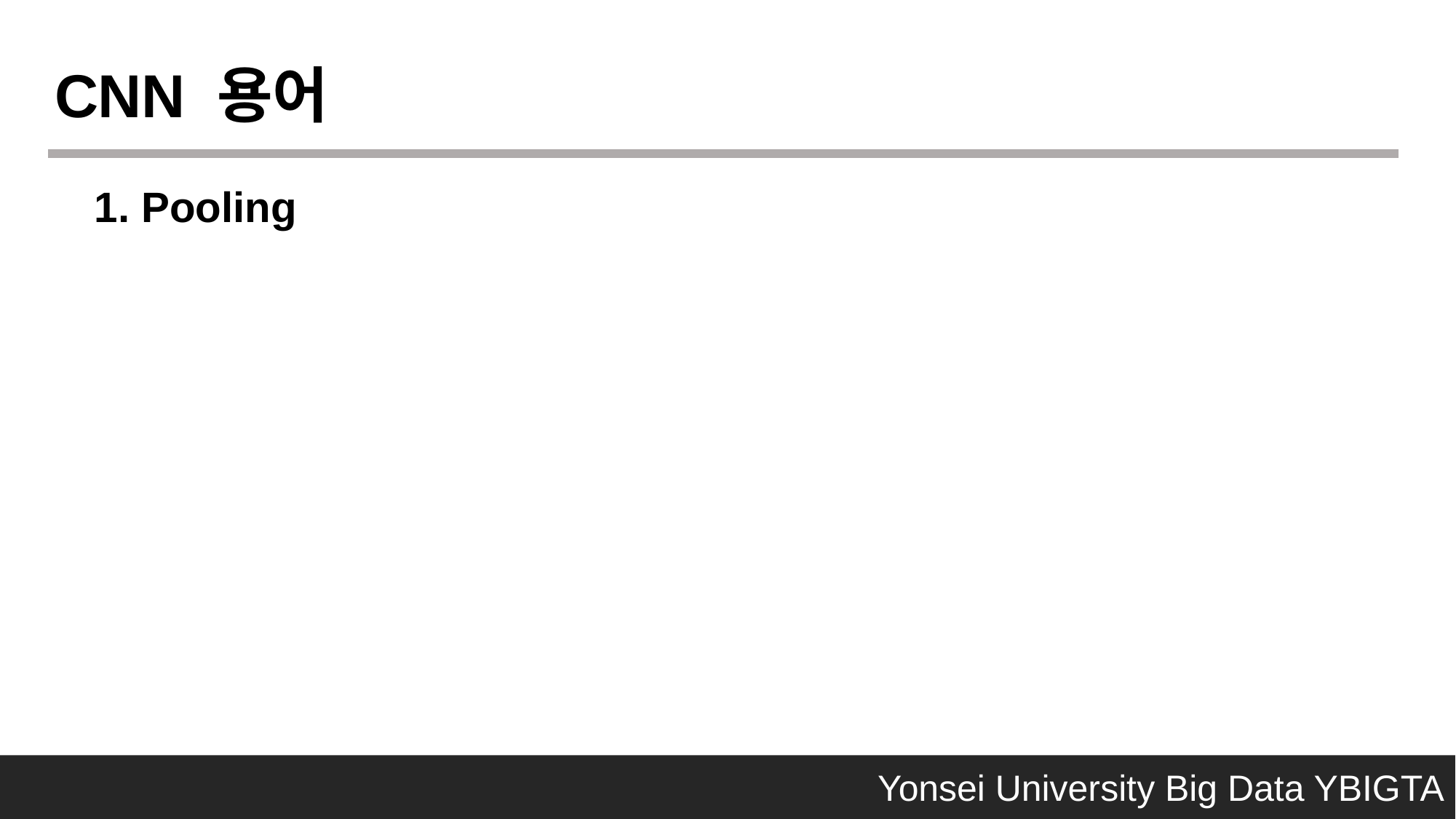

CNN 용어
1. Pooling

 Yonsei University Big Data YBIGTA